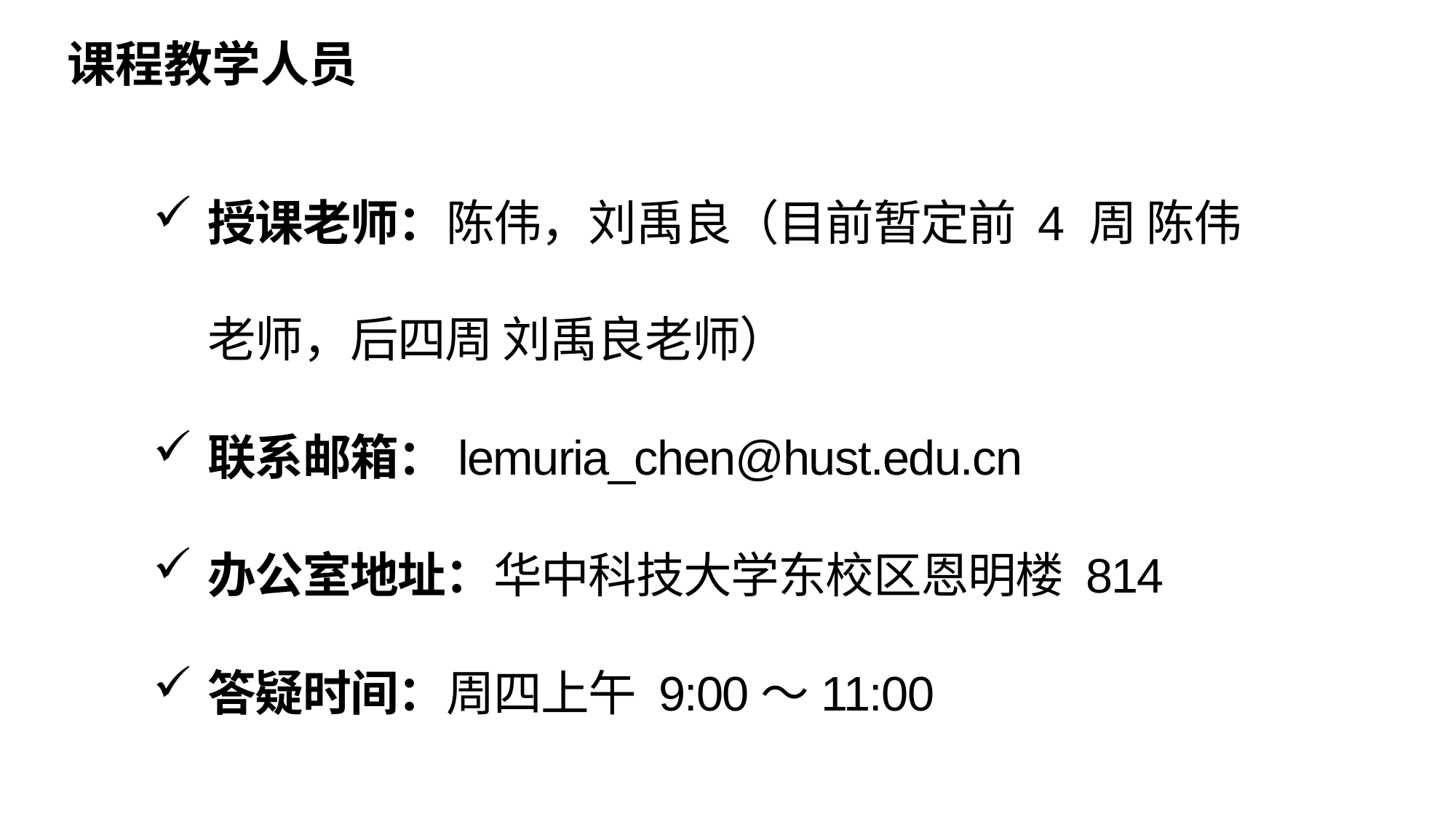

# 课程教学人员
授课老师：陈伟，刘禹良（目前暂定前 4 周 陈伟老师，后四周 刘禹良老师）
联系邮箱：lemuria_chen@hust.edu.cn
办公室地址：华中科技大学东校区恩明楼 814
答疑时间：周四上午 9:00～11:00